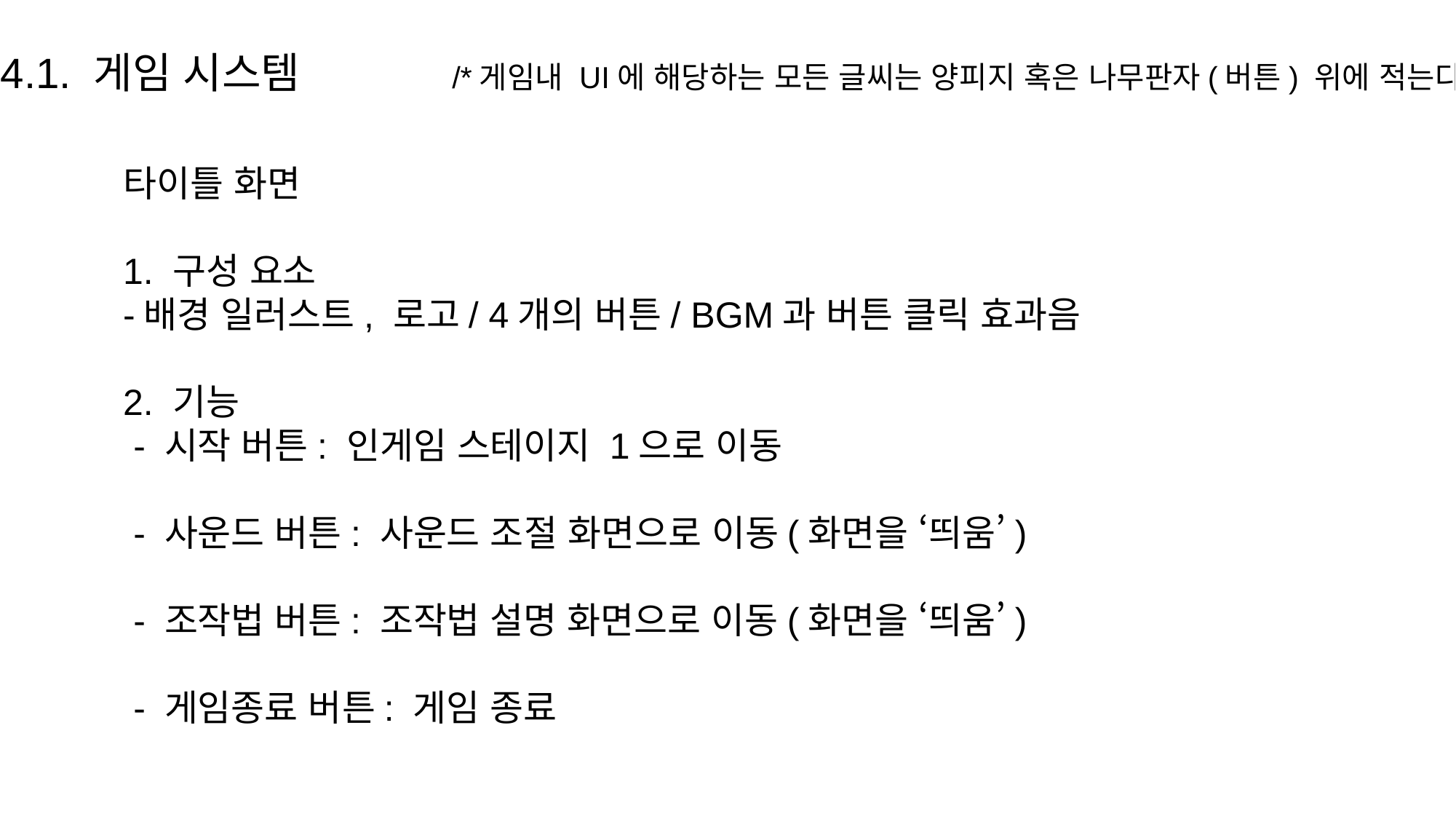

4.1. 게임 시스템            /*게임내 UI에 해당하는 모든 글씨는 양피지 혹은 나무판자(버튼) 위에 적는다.

타이틀 화면

1. 구성 요소
-배경 일러스트, 로고/ 4개의 버튼/ BGM과 버튼 클릭 효과음

2. 기능
 - 시작 버튼: 인게임 스테이지 1으로 이동

 - 사운드 버튼: 사운드 조절 화면으로 이동(화면을 ‘띄움’)

 - 조작법 버튼: 조작법 설명 화면으로 이동(화면을 ‘띄움’)

 - 게임종료 버튼: 게임 종료